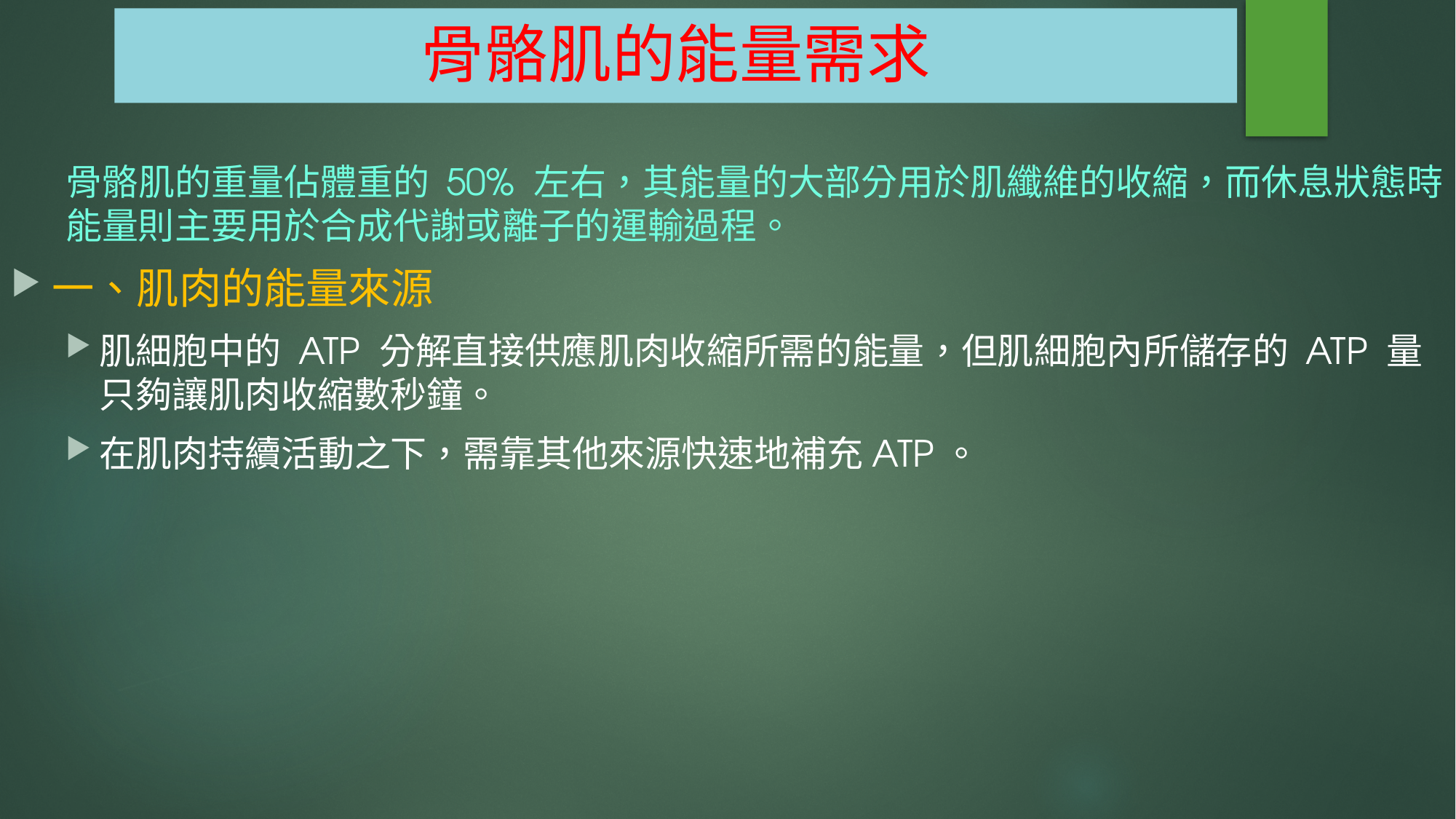

# 骨骼肌的能量需求
骨骼肌的重量佔體重的 50% 左右，其能量的大部分用於肌纖維的收縮，而休息狀態時，能量則主要用於合成代謝或離子的運輸過程。
一、肌肉的能量來源
肌細胞中的 ATP 分解直接供應肌肉收縮所需的能量，但肌細胞內所儲存的 ATP 量只夠讓肌肉收縮數秒鐘。
在肌肉持續活動之下，需靠其他來源快速地補充ATP。